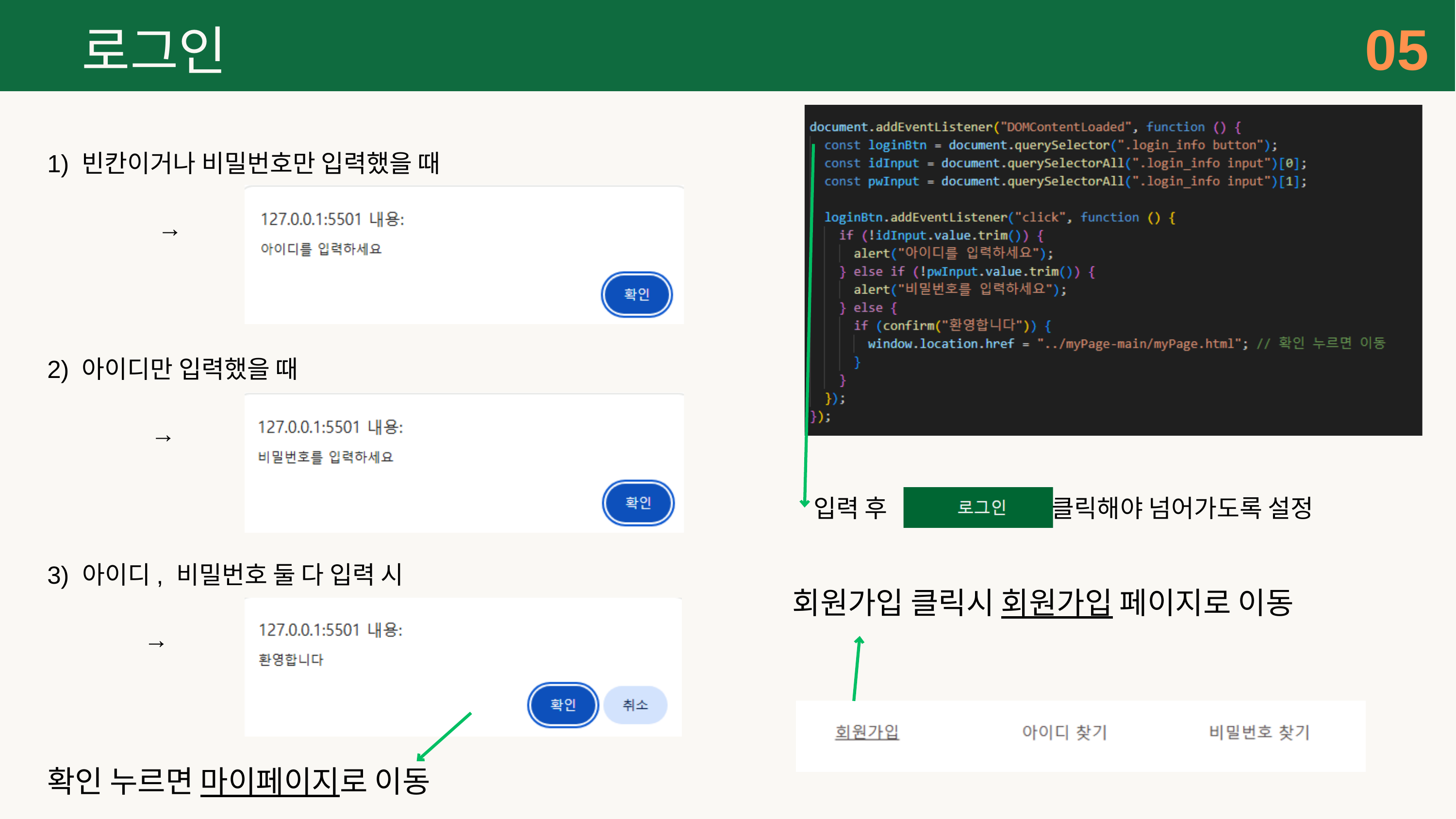

05
로그인

1) 빈칸이거나 비밀번호만 입력했을 때

                →

2) 아이디만 입력했을 때

               →

입력 후     로그인 버튼   클릭해야 넘어가도록 설정
3) 아이디, 비밀번호 둘 다 입력 시

              →
회원가입 클릭시 회원가입 페이지로 이동

확인 누르면 마이페이지로 이동